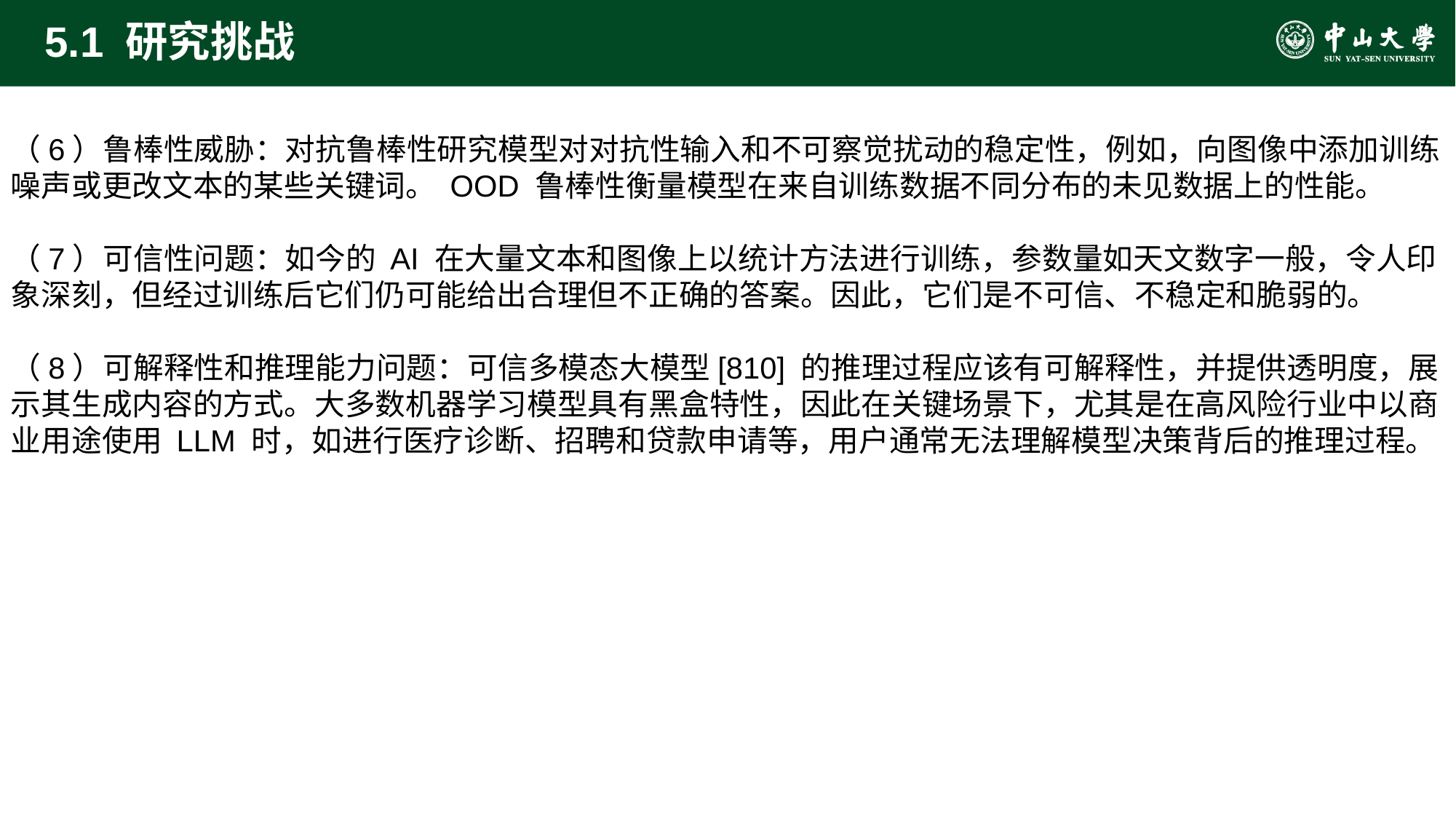

# 5.1 研究挑战
（6）鲁棒性威胁：对抗鲁棒性研究模型对对抗性输入和不可察觉扰动的稳定性，例如，向图像中添加训练噪声或更改文本的某些关键词。 OOD 鲁棒性衡量模型在来自训练数据不同分布的未见数据上的性能。

（7）可信性问题：如今的 AI 在大量文本和图像上以统计方法进行训练，参数量如天文数字一般，令人印象深刻，但经过训练后它们仍可能给出合理但不正确的答案。因此，它们是不可信、不稳定和脆弱的。

（8）可解释性和推理能力问题：可信多模态大模型[810] 的推理过程应该有可解释性，并提供透明度，展示其生成内容的方式。大多数机器学习模型具有黑盒特性，因此在关键场景下，尤其是在高风险行业中以商业用途使用 LLM 时，如进行医疗诊断、招聘和贷款申请等，用户通常无法理解模型决策背后的推理过程。